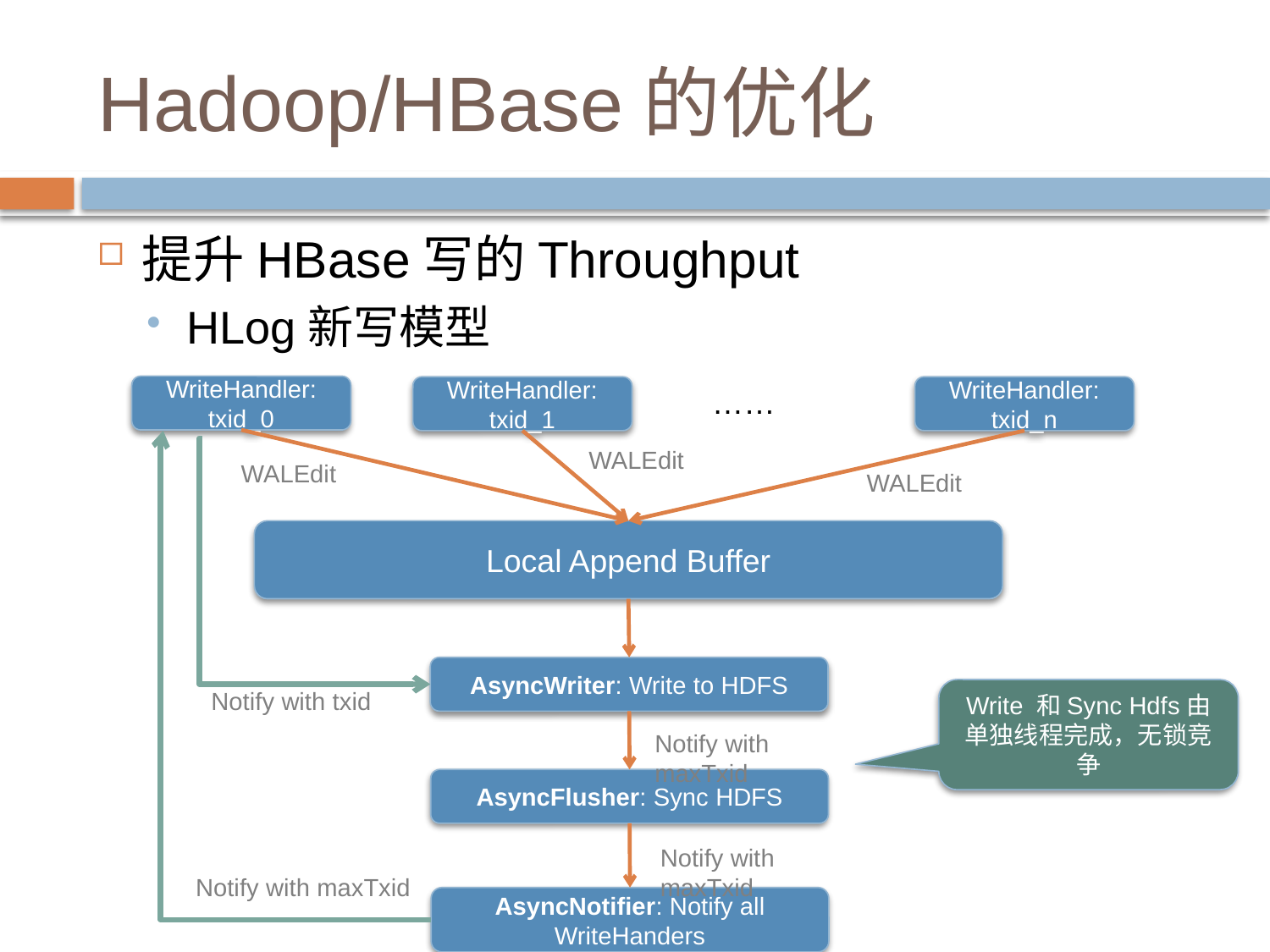

# Hadoop/HBase的优化
提升HBase写的Throughput
HLog新写模型

WriteHandler:
txid_0
……
WriteHandler:
txid_1
……
WriteHandler:
txid_n
WALEdit
WALEdit
WALEdit
Local Append Buffer
AsyncWriter: Write to HDFS
Write 和Sync Hdfs由单独线程完成，无锁竞争
Notify with txid
Notify with maxTxid
AsyncFlusher: Sync HDFS
Notify with maxTxid
Notify with maxTxid
AsyncNotifier: Notify all WriteHanders